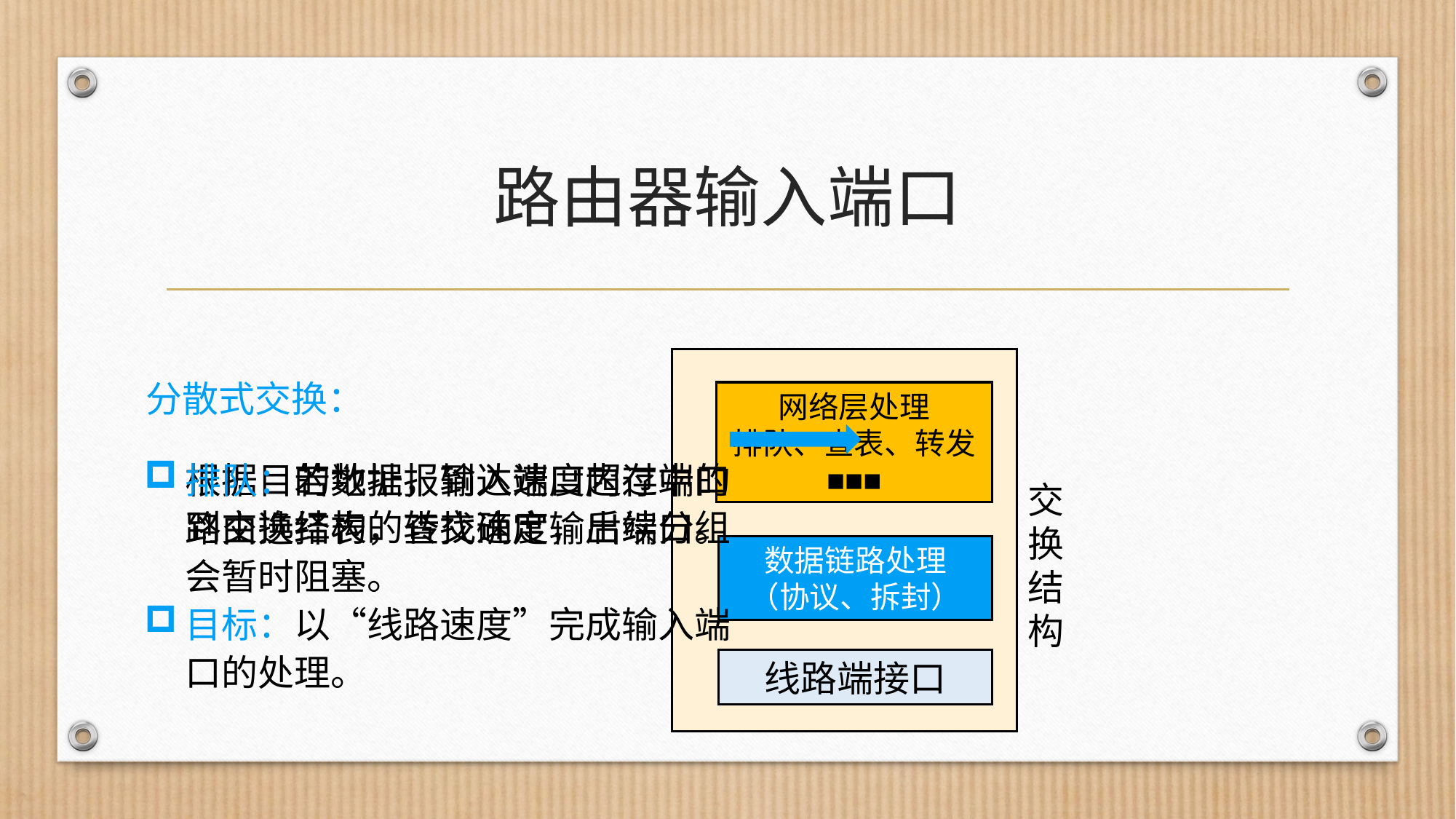

# 路由器输入端口

交换结构
线路端接口
网络层处理
排队、查表、转发
■■■
数据链路处理
（协议、拆封）
分散式交换：

排队：若数据报到达速度超过端口到交换结构的转交速度，后续分组会暂时阻塞。
根据目的地址，输入端口内存中的路由选择表，查找确定输出端口。

目标：以“线路速度”完成输入端口的处理。